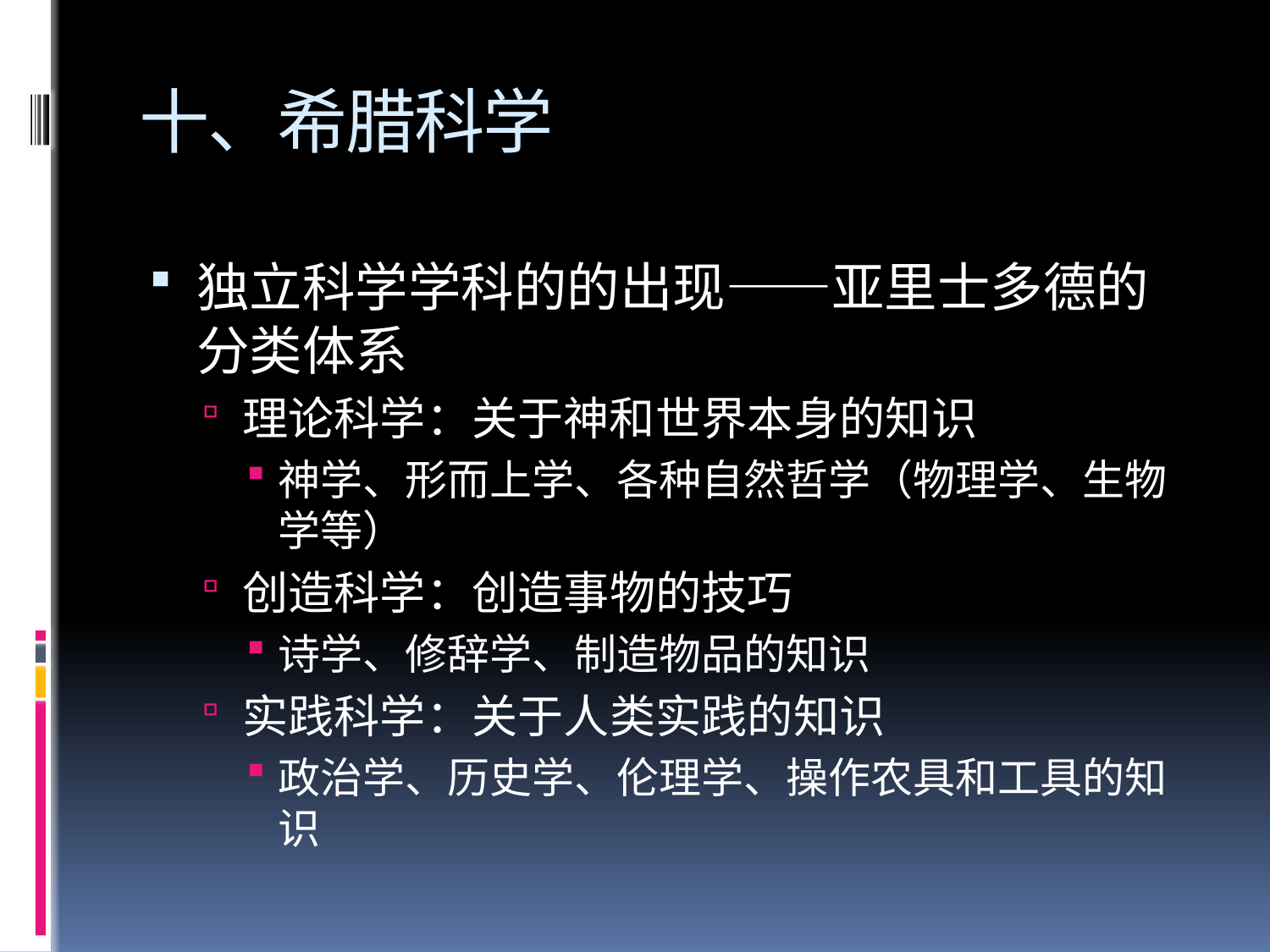

# 十、希腊科学
独立科学学科的的出现——亚里士多德的分类体系
理论科学：关于神和世界本身的知识
神学、形而上学、各种自然哲学（物理学、生物学等）
创造科学：创造事物的技巧
诗学、修辞学、制造物品的知识
实践科学：关于人类实践的知识
政治学、历史学、伦理学、操作农具和工具的知识